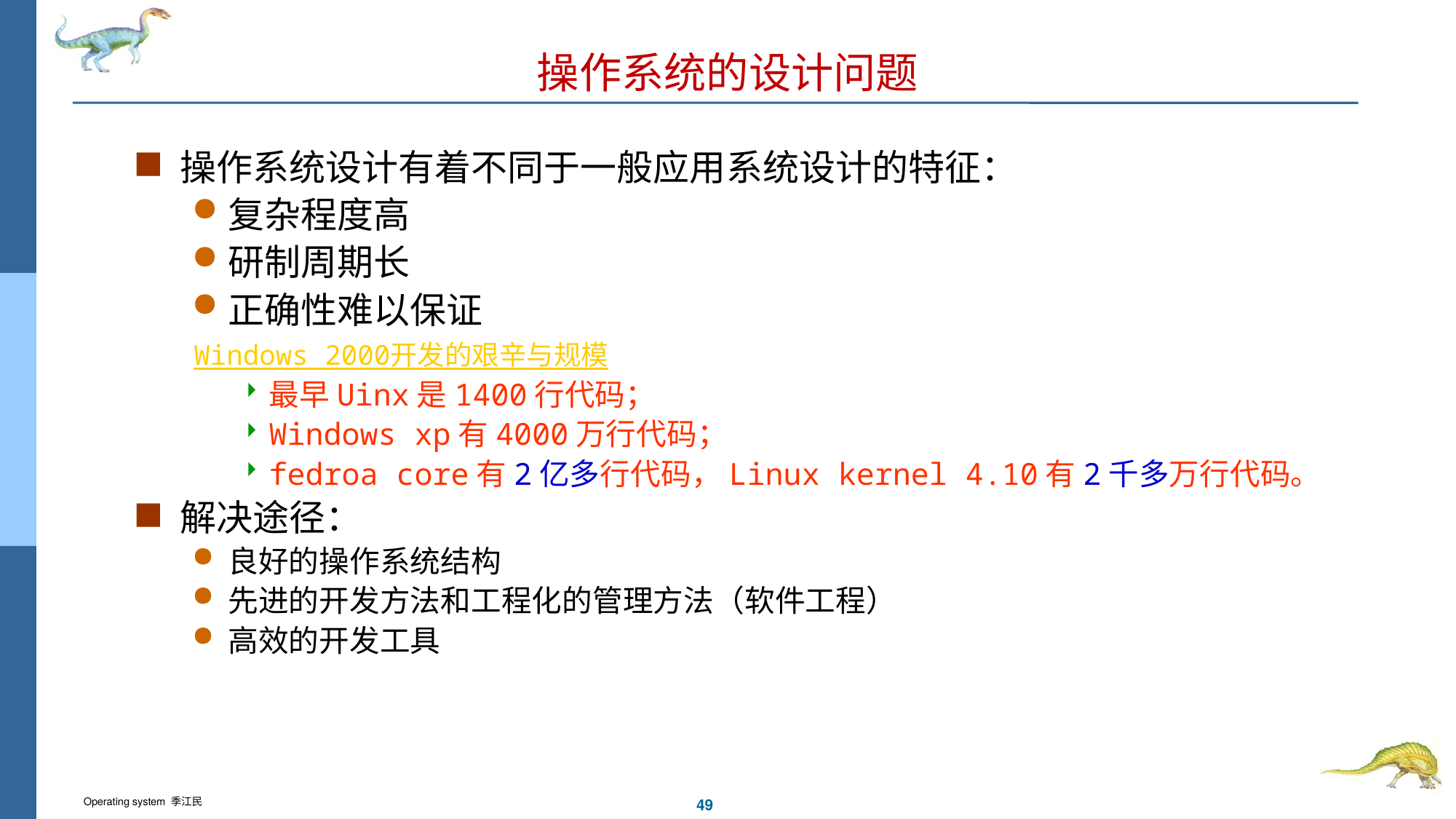

# 操作系统的设计问题
操作系统设计有着不同于一般应用系统设计的特征：
复杂程度高
研制周期长
正确性难以保证
Windows 2000开发的艰辛与规模
最早Uinx是1400行代码；
Windows xp有4000万行代码；
fedroa core有2亿多行代码，Linux kernel 4.10有2千多万行代码。
解决途径：
良好的操作系统结构
先进的开发方法和工程化的管理方法（软件工程）
高效的开发工具